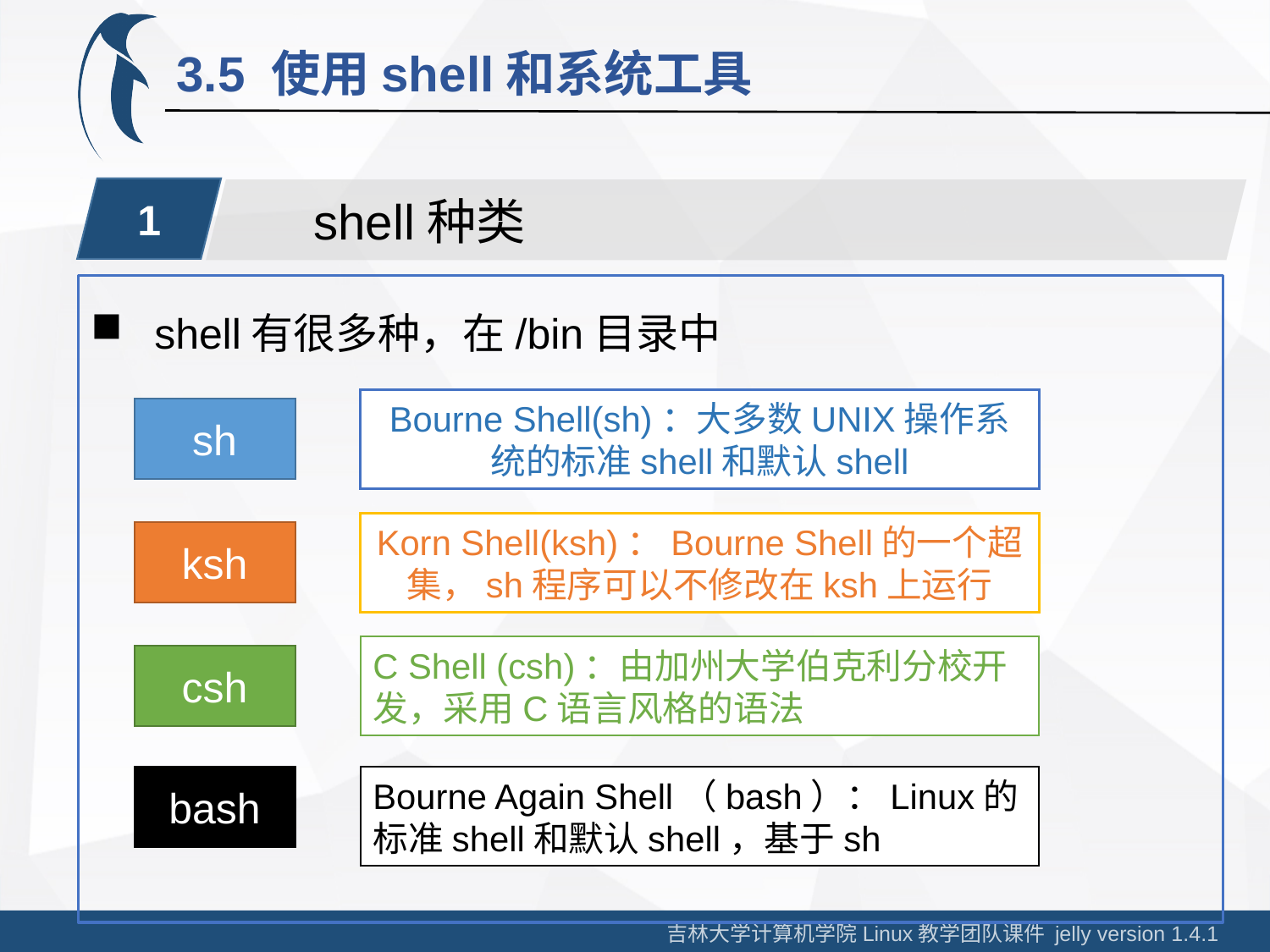

3.5 使用shell和系统工具
1
shell种类
shell有很多种，在/bin目录中

Bourne Shell(sh)：大多数UNIX操作系统的标准shell和默认shell
sh
Korn Shell(ksh)：Bourne Shell的一个超集，sh程序可以不修改在ksh上运行
ksh
C Shell (csh)：由加州大学伯克利分校开发，采用C语言风格的语法
csh
bash
Bourne Again Shell（bash）：Linux的标准shell和默认shell，基于sh